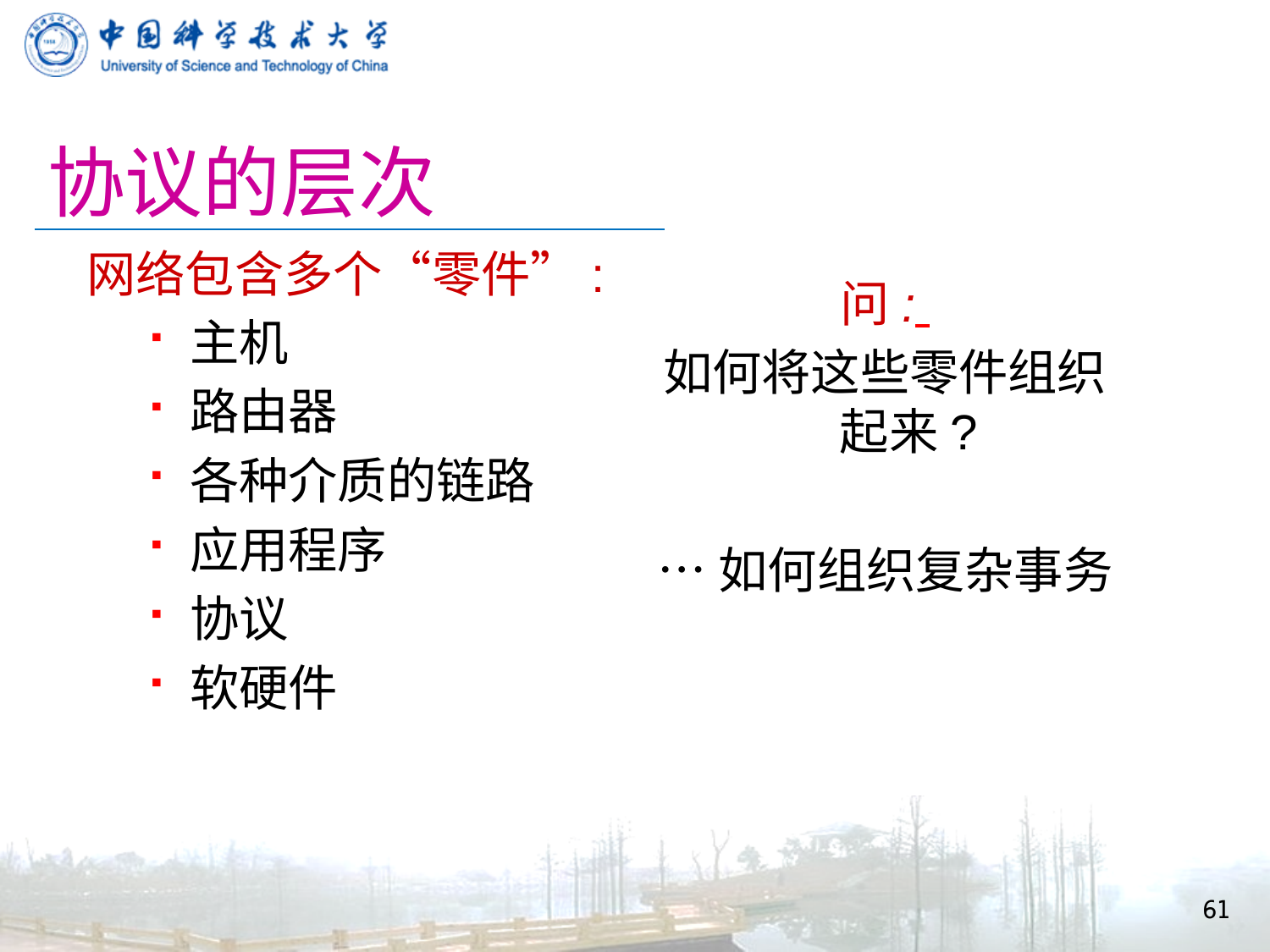

# 协议的层次
网络包含多个“零件”:
主机
路由器
各种介质的链路
应用程序
协议
软硬件
问:
如何将这些零件组织起来?

…如何组织复杂事务
61